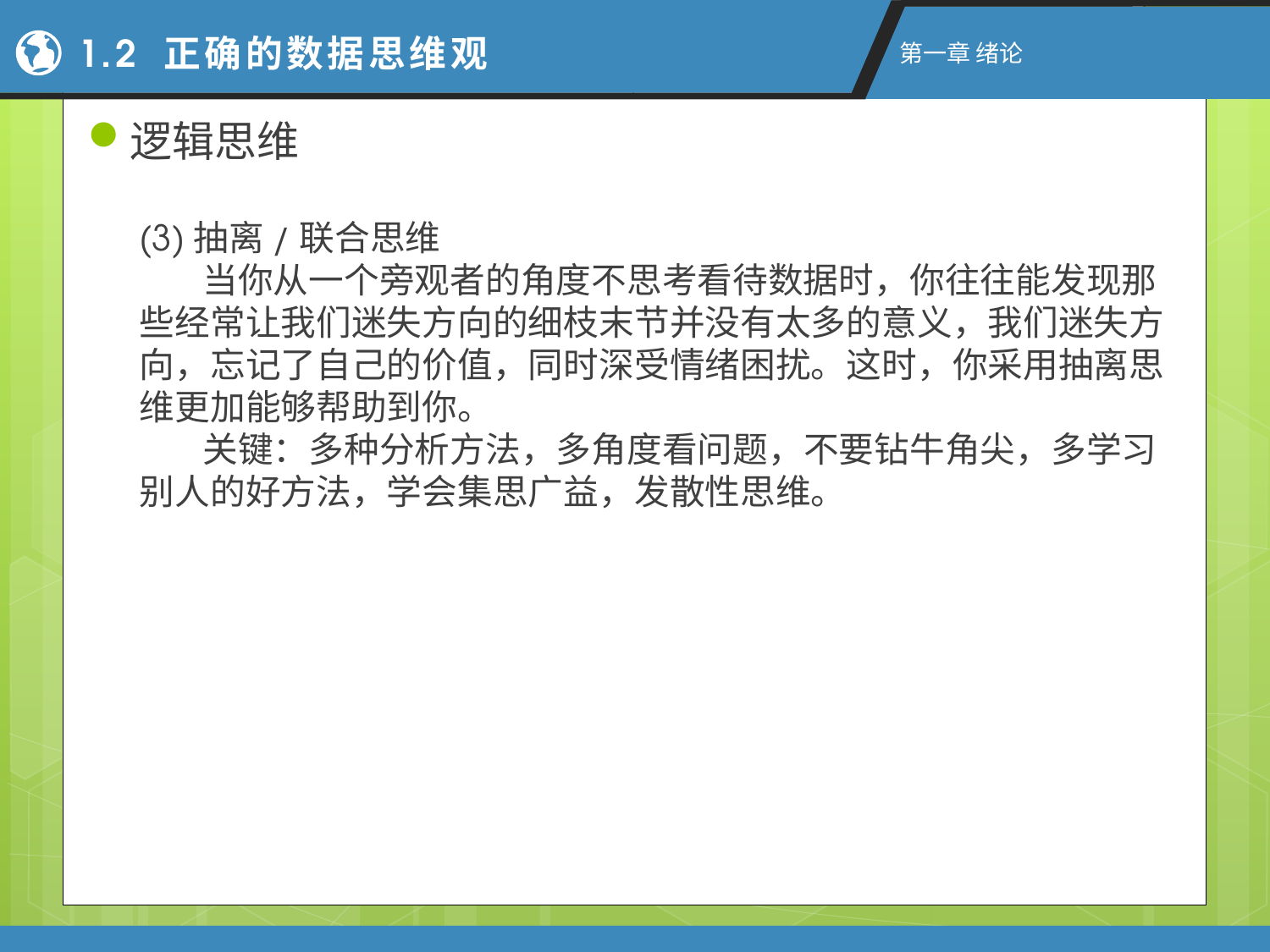

1.2 正确的数据思维观

第一章 绪论
逻辑思维
(3)抽离/联合思维
       当你从一个旁观者的角度不思考看待数据时，你往往能发现那些经常让我们迷失方向的细枝末节并没有太多的意义，我们迷失方向，忘记了自己的价值，同时深受情绪困扰。这时，你采用抽离思维更加能够帮助到你。
       关键：多种分析方法，多角度看问题，不要钻牛角尖，多学习别人的好方法，学会集思广益，发散性思维。